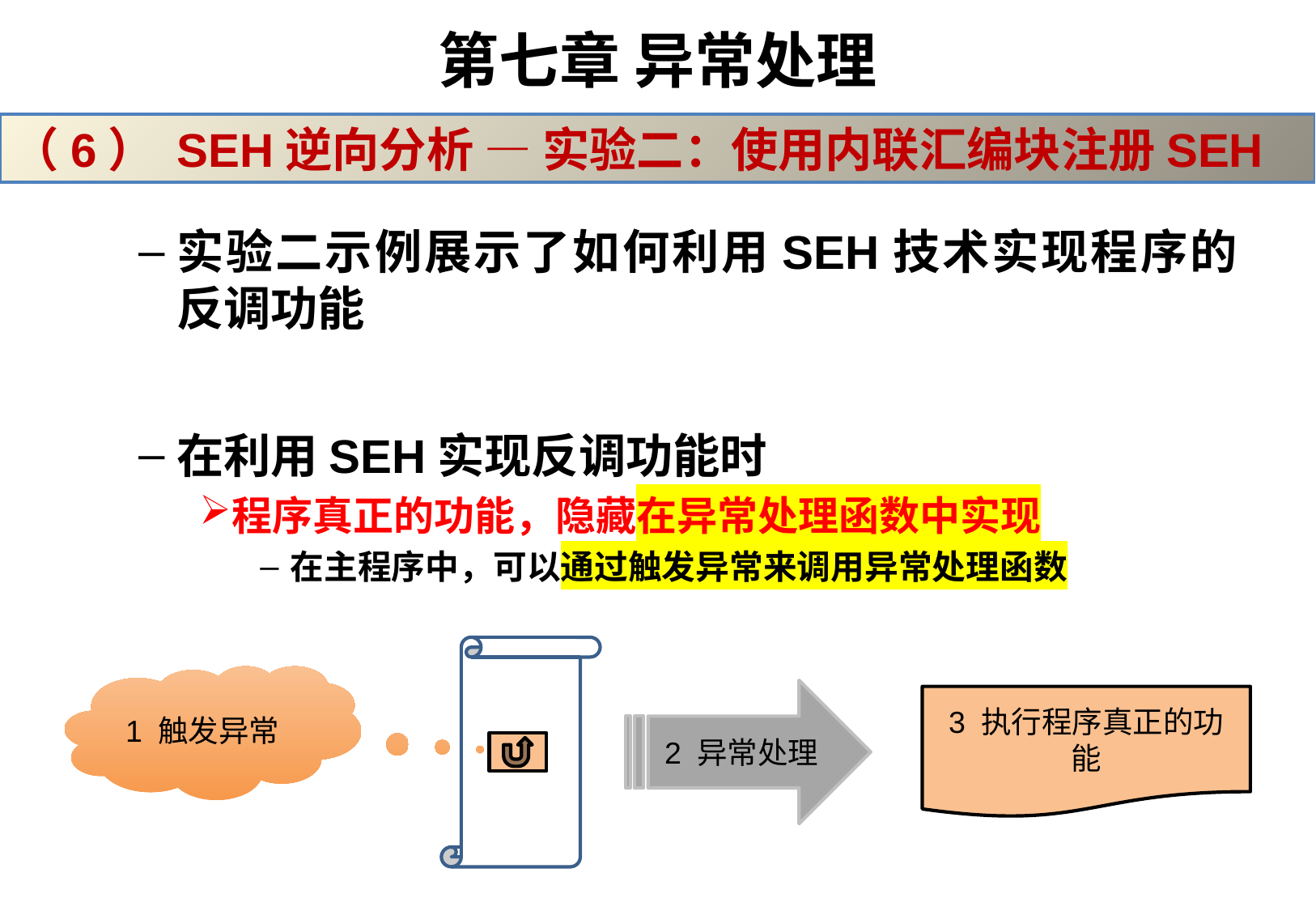

# 第七章 异常处理
（6） SEH逆向分析 — 实验二：使用内联汇编块注册SEH
实验二示例展示了如何利用SEH技术实现程序的反调功能

在利用SEH实现反调功能时
程序真正的功能，隐藏在异常处理函数中实现
在主程序中，可以通过触发异常来调用异常处理函数

1 触发异常
2 异常处理
3 执行程序真正的功能